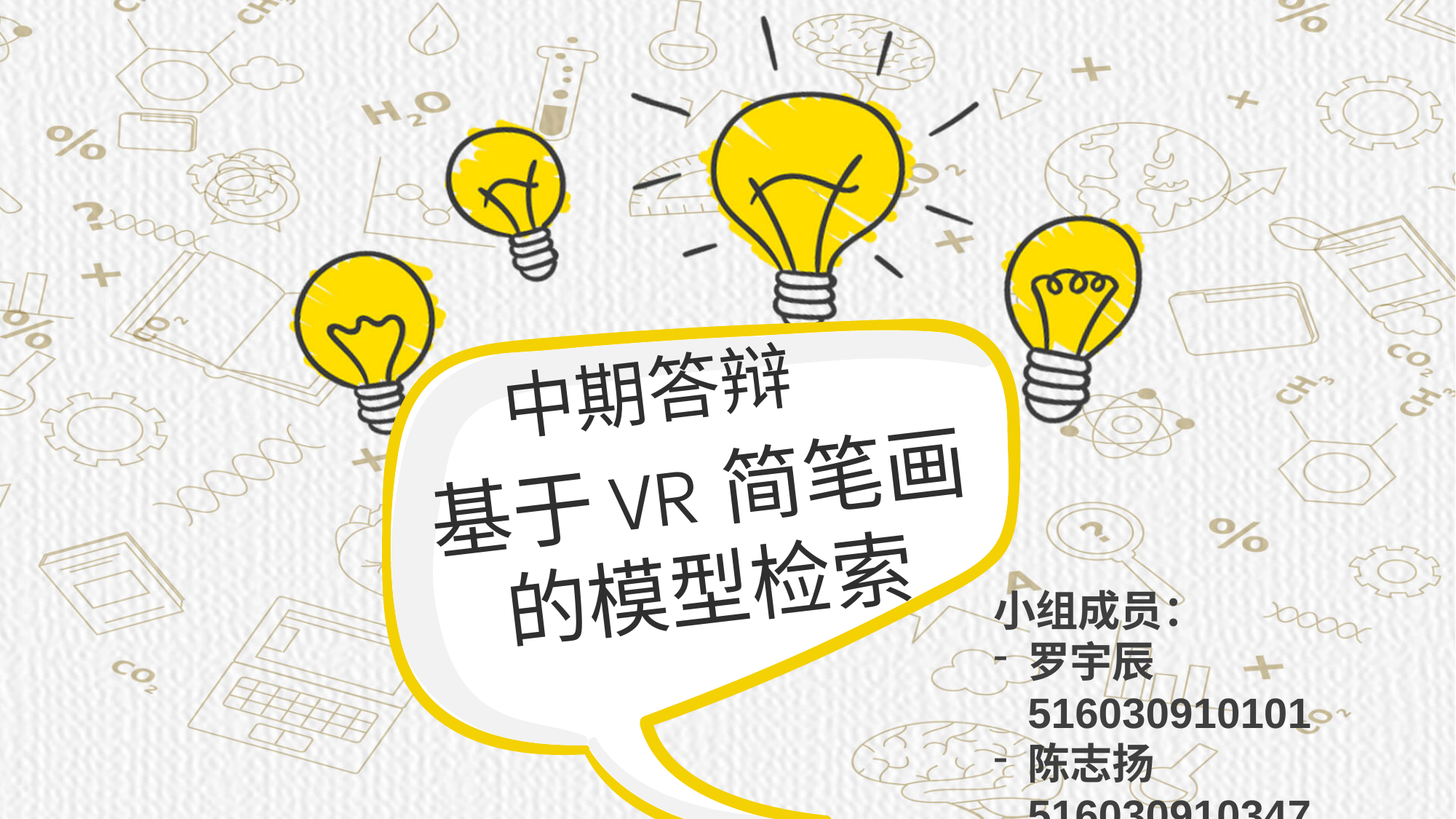

中期答辩
基于VR简笔画
的模型检索
小组成员：
罗宇辰516030910101
陈志扬516030910347
陈    诺516030910199